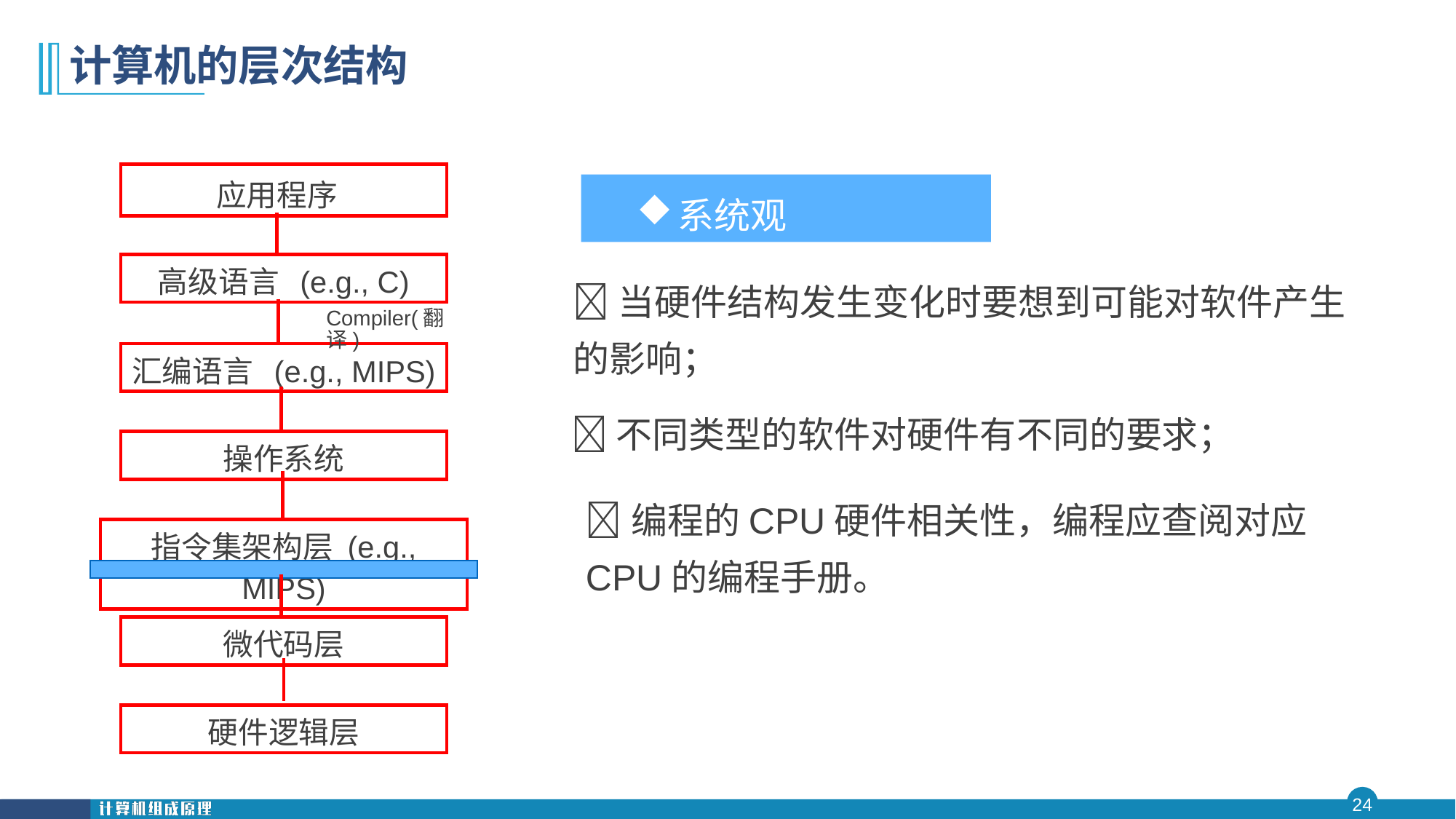

# 计算机的层次结构
应用程序
系统观
高级语言  (e.g., C)
•当硬件结构发生变化时要想到可能对软件产生的影响；
Compiler(翻译)
汇编语言  (e.g., MIPS)
•不同类型的软件对硬件有不同的要求；
操作系统
•编程的CPU硬件相关性，编程应查阅对应CPU的编程手册。
指令集架构层 (e.g., MIPS)

微代码层
硬件逻辑层